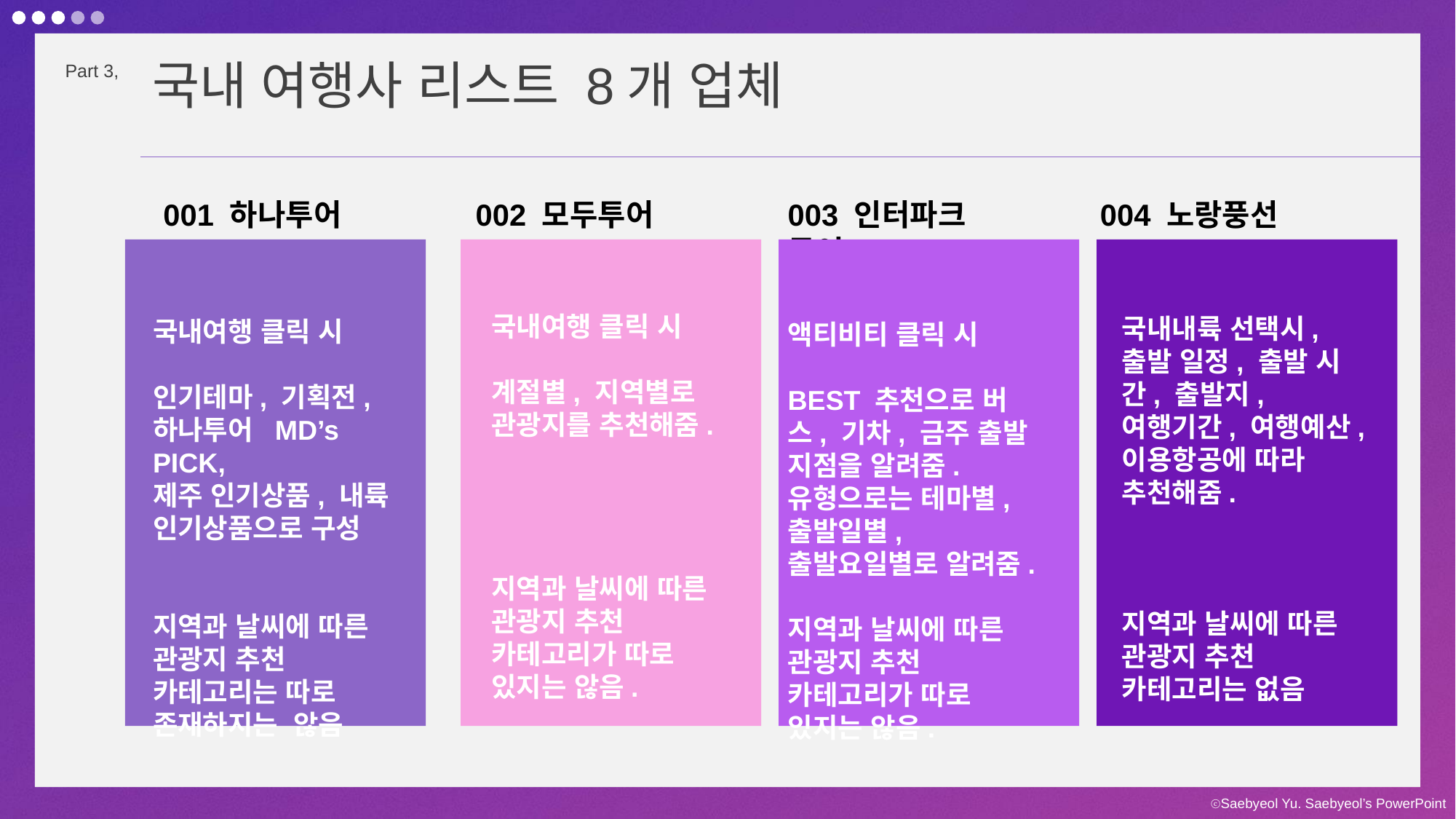

국내 여행사 리스트 8개 업체
Part 3,
001 하나투어
002 모두투어
003 인터파크 투어
004 노랑풍선

국내여행 클릭 시

계절별, 지역별로  관광지를 추천해줌.

지역과 날씨에 따른 관광지 추천 카테고리가 따로 있지는 않음.
국내내륙 선택시, 출발 일정, 출발 시간, 출발지, 여행기간, 여행예산, 이용항공에 따라 추천해줌.

지역과 날씨에 따른 관광지 추천 카테고리는 없음
국내여행 클릭 시

인기테마, 기획전,
하나투어  MD’s PICK,
제주 인기상품, 내륙 인기상품으로 구성

지역과 날씨에 따른 관광지 추천 카테고리는 따로 존재하지는  않음
액티비티 클릭 시

BEST 추천으로 버스, 기차, 금주 출발 지점을 알려줌.  유형으로는 테마별, 출발일별, 출발요일별로 알려줌.

지역과 날씨에 따른 관광지 추천 카테고리가 따로 있지는 않음.